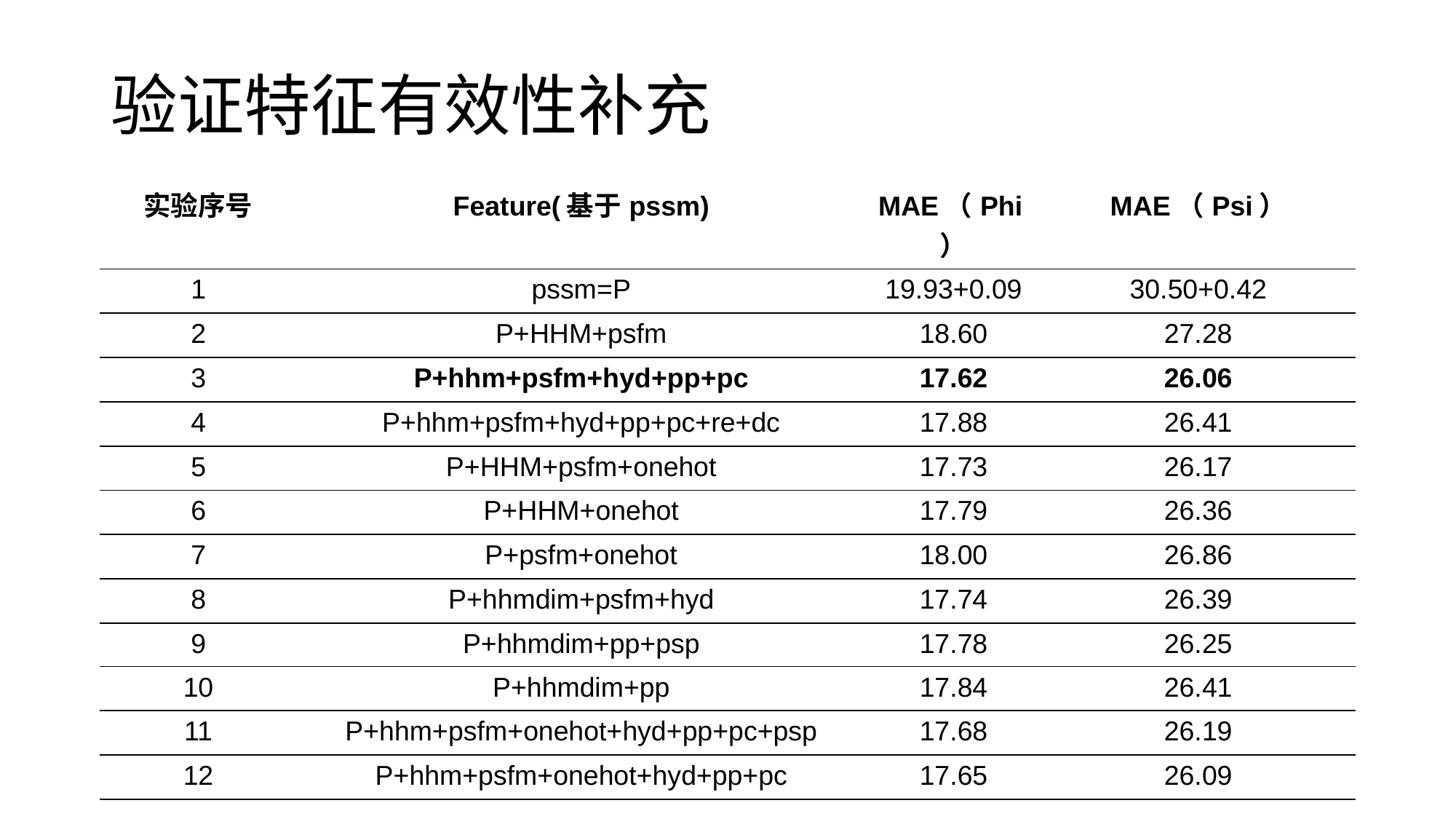

# 验证特征有效性补充
| 实验序号 | Feature(基于pssm) | MAE（Phi） | MAE（Psi） |
| --- | --- | --- | --- |
| 1 | pssm=P | 19.93+0.09 | 30.50+0.42 |
| 2 | P+HHM+psfm | 18.60 | 27.28 |
| 3 | P+hhm+psfm+hyd+pp+pc | 17.62 | 26.06 |
| 4 | P+hhm+psfm+hyd+pp+pc+re+dc | 17.88 | 26.41 |
| 5 | P+HHM+psfm+onehot | 17.73 | 26.17 |
| 6 | P+HHM+onehot | 17.79 | 26.36 |
| 7 | P+psfm+onehot | 18.00 | 26.86 |
| 8 | P+hhmdim+psfm+hyd | 17.74 | 26.39 |
| 9 | P+hhmdim+pp+psp | 17.78 | 26.25 |
| 10 | P+hhmdim+pp | 17.84 | 26.41 |
| 11 | P+hhm+psfm+onehot+hyd+pp+pc+psp | 17.68 | 26.19 |
| 12 | P+hhm+psfm+onehot+hyd+pp+pc | 17.65 | 26.09 |